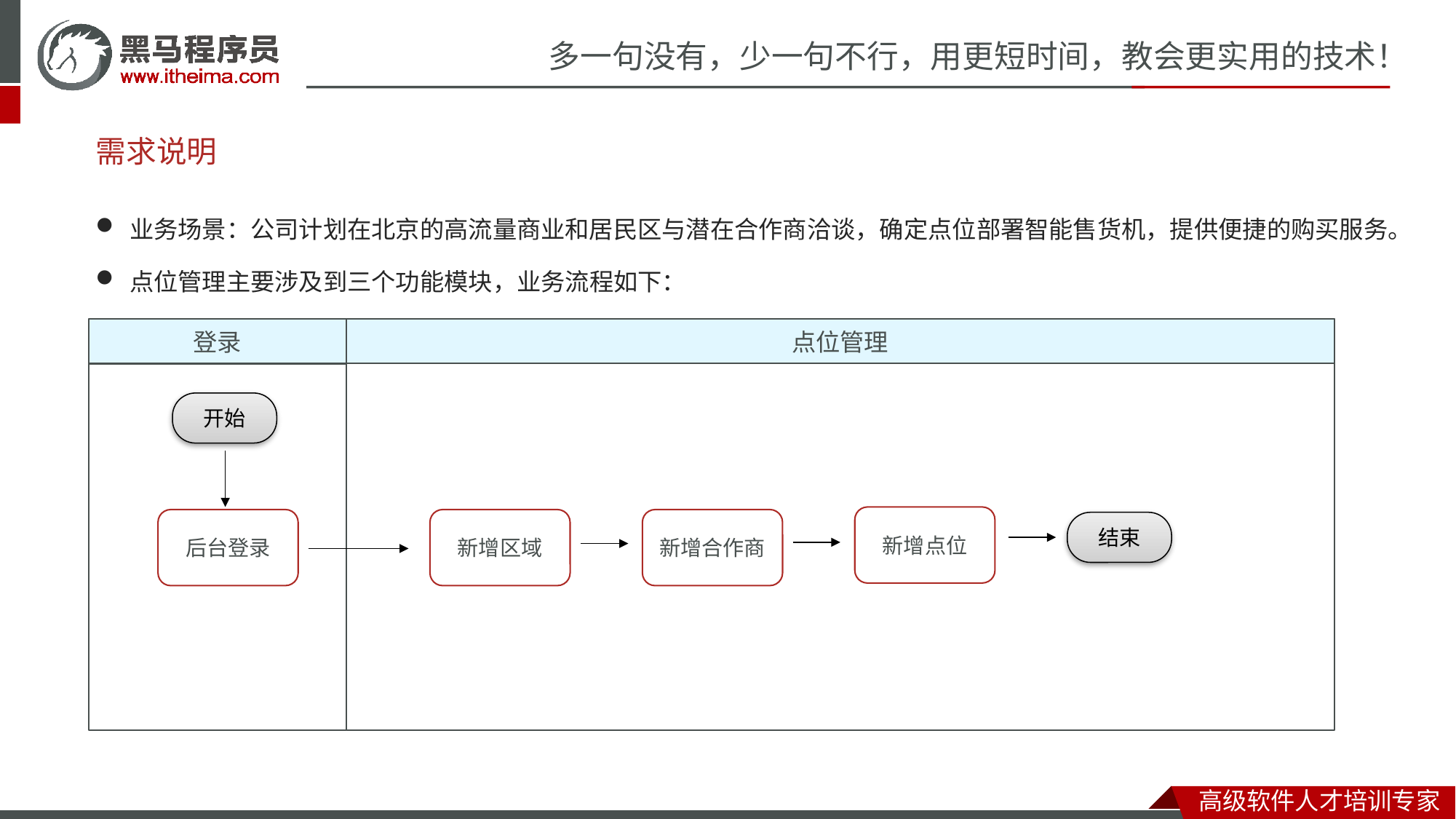

# 需求说明
业务场景：公司计划在北京的高流量商业和居民区与潜在合作商洽谈，确定点位部署智能售货机，提供便捷的购买服务。
点位管理主要涉及到三个功能模块，业务流程如下：

登录

点位管理

开始
新增点位
后台登录
新增区域
新增合作商
结束